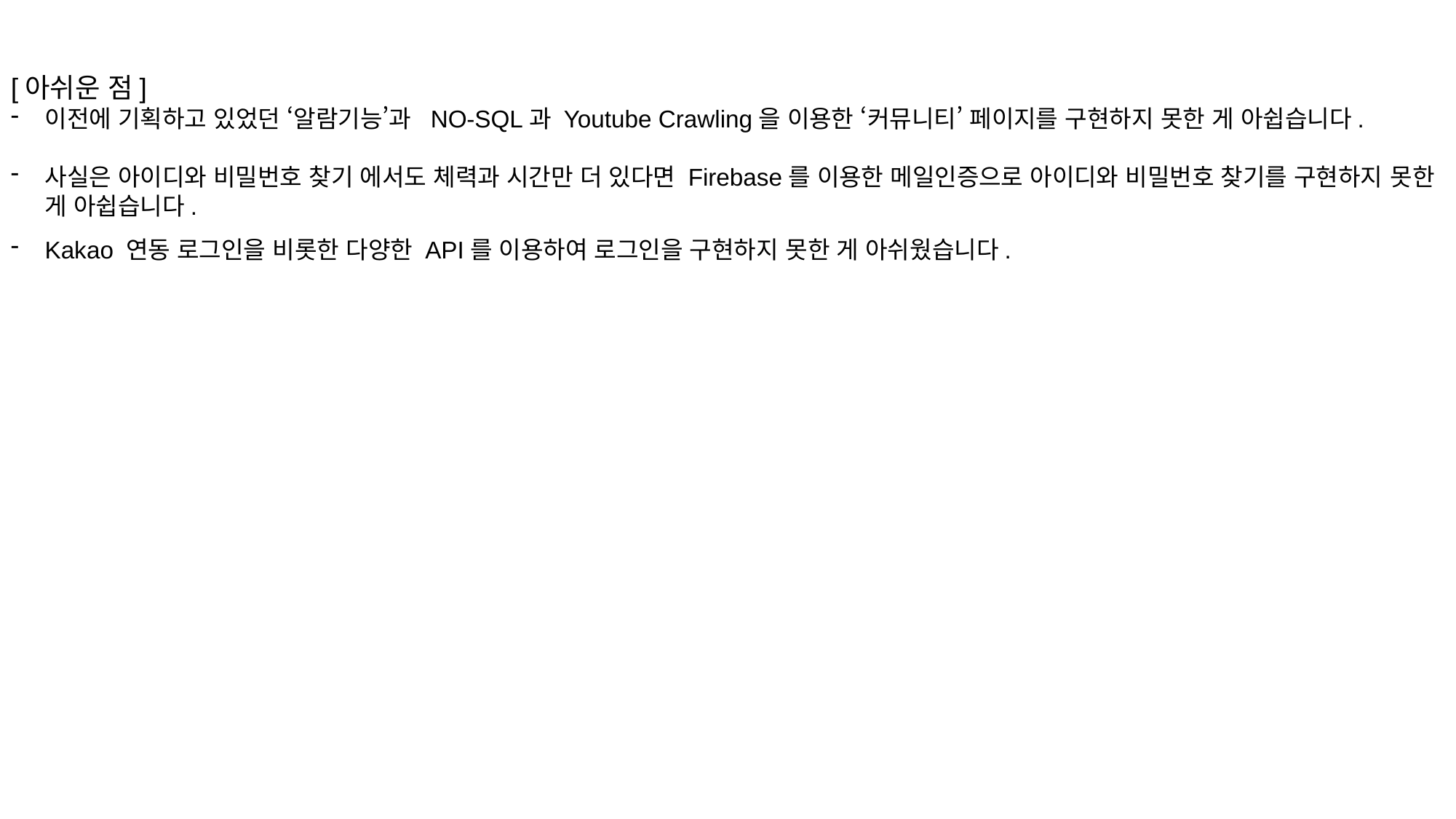

[아쉬운 점]
이전에 기획하고 있었던 ‘알람기능’과  NO-SQL과 Youtube Crawling을 이용한 ‘커뮤니티’ 페이지를 구현하지 못한 게 아쉽습니다.

사실은 아이디와 비밀번호 찾기 에서도 체력과 시간만 더 있다면 Firebase를 이용한 메일인증으로 아이디와 비밀번호 찾기를 구현하지 못한 게 아쉽습니다.
Kakao 연동 로그인을 비롯한 다양한 API를 이용하여 로그인을 구현하지 못한 게 아쉬웠습니다.